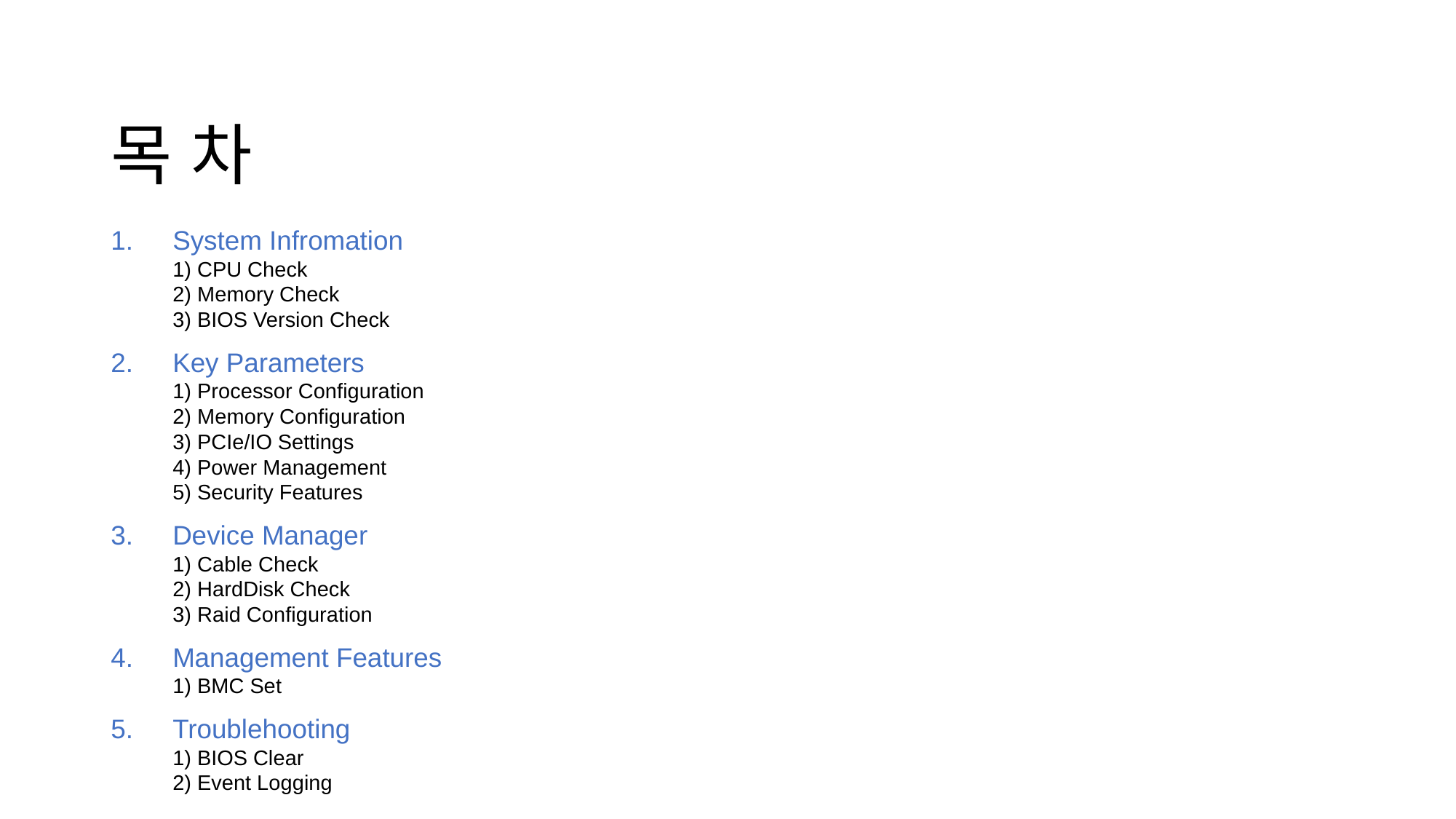

# 목 차
System Infromation
1) CPU Check
2) Memory Check
3) BIOS Version Check
Key Parameters
1) Processor Configuration
2) Memory Configuration
3) PCIe/IO Settings
4) Power Management
5) Security Features
Device Manager
1) Cable Check
2) HardDisk Check
3) Raid Configuration
Management Features
1) BMC Set
Troublehooting
1) BIOS Clear
2) Event Logging